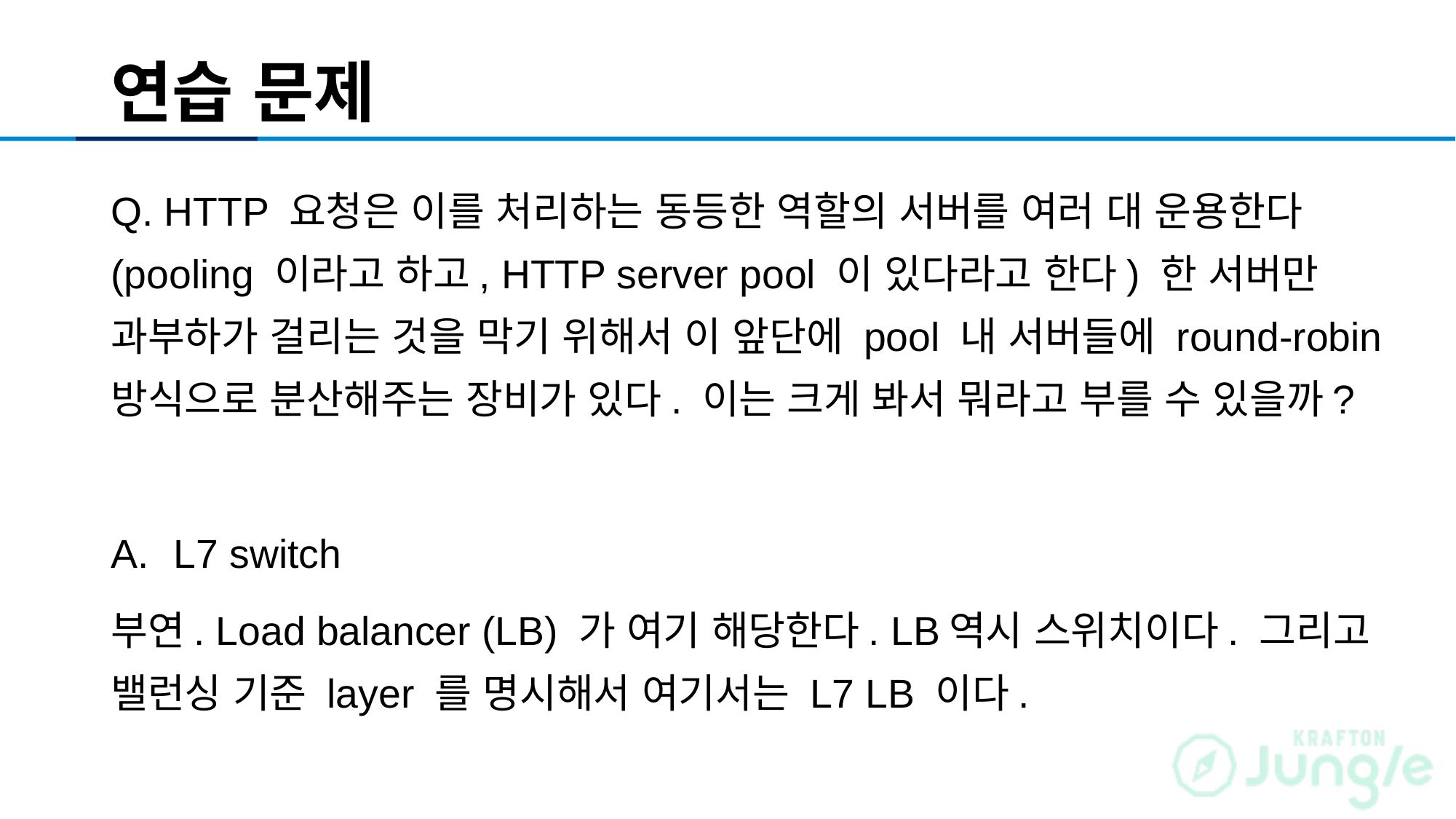

# 연습 문제
Q. HTTP 요청은 이를 처리하는 동등한 역할의 서버를 여러 대 운용한다 (pooling 이라고 하고, HTTP server pool 이 있다라고 한다) 한 서버만 과부하가 걸리는 것을 막기 위해서 이 앞단에 pool 내 서버들에 round-robin 방식으로 분산해주는 장비가 있다. 이는 크게 봐서 뭐라고 부를 수 있을까?

L7 switch
부연. Load balancer (LB) 가 여기 해당한다. LB역시 스위치이다. 그리고 밸런싱 기준 layer 를 명시해서 여기서는 L7 LB 이다.